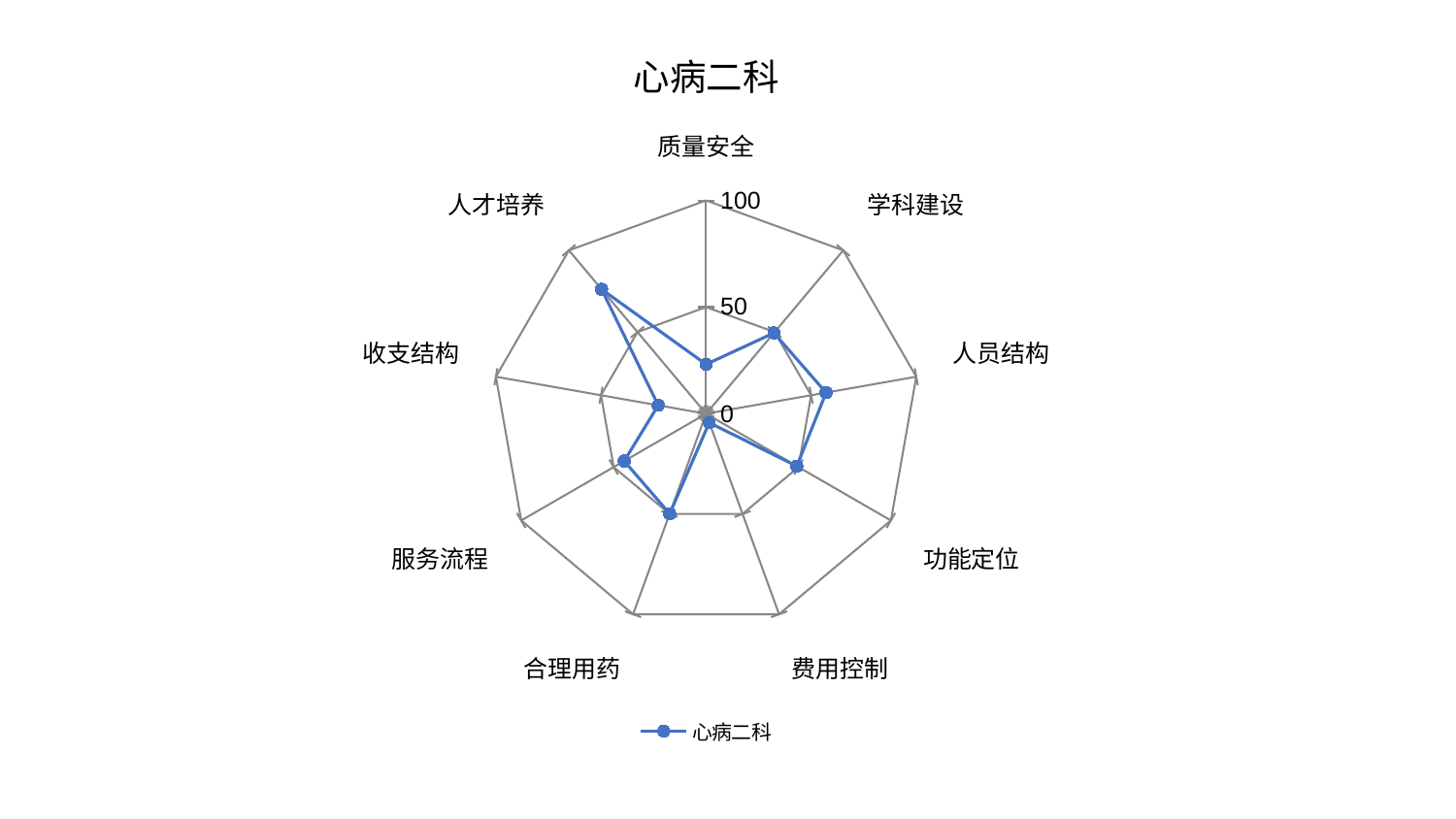

### Chart: 心病二科

| Category | 心病二科 |
|---|---|
| 质量安全 | 23.176449164840257 |
| 学科建设 | 49.47921126725637 |
| 人员结构 | 57.095205658650734 |
| 功能定位 | 49.12466413287636 |
| 费用控制 | 4.42242153809401 |
| 合理用药 | 49.87498422762134 |
| 服务流程 | 44.31335146942654 |
| 收支结构 | 22.77953337085738 |
| 人才培养 | 76.17493540472454 |
125